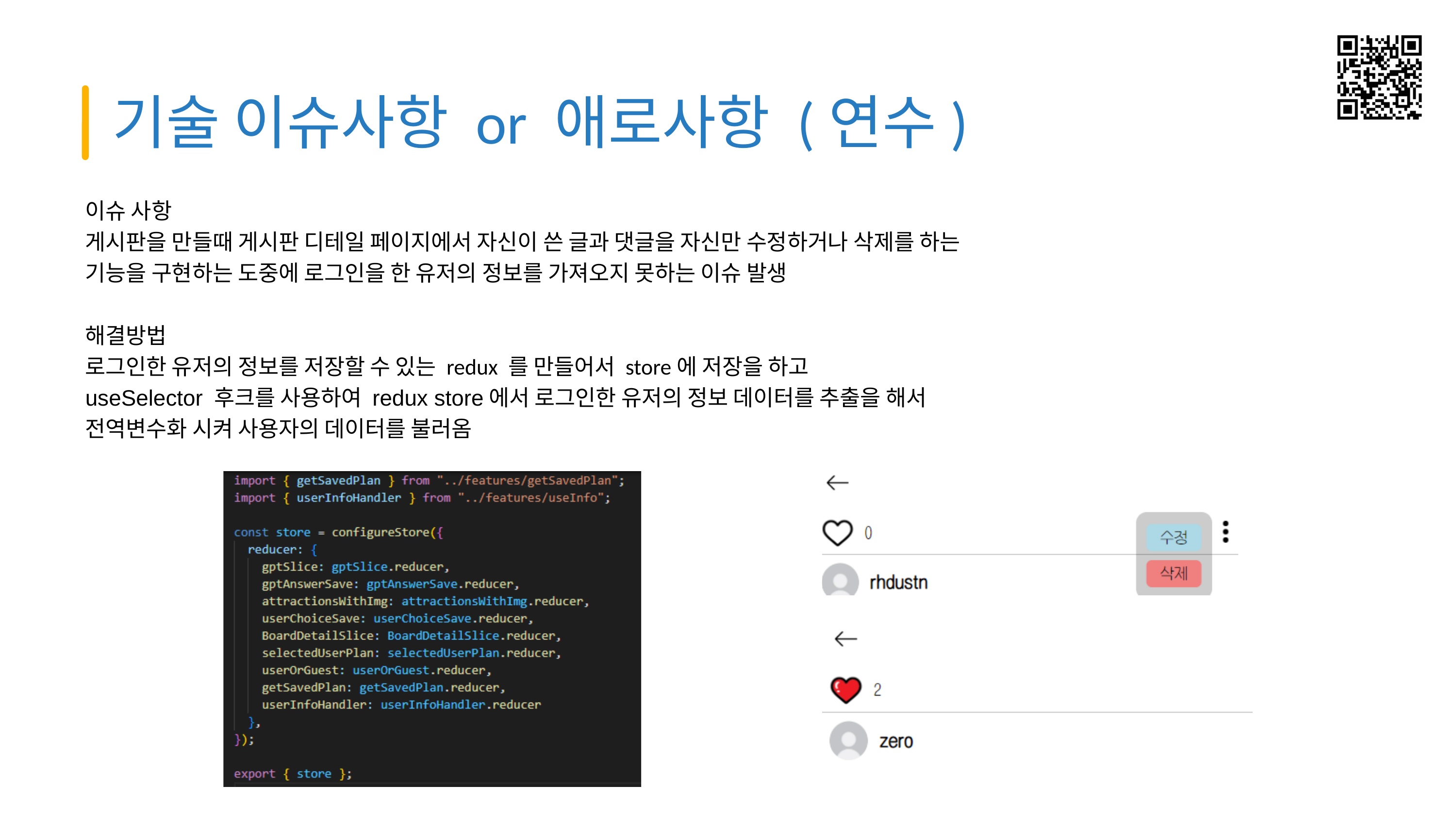

기술 이슈사항 or 애로사항 (연수)
이슈 사항
게시판을 만들때 게시판 디테일 페이지에서 자신이 쓴 글과 댓글을 자신만 수정하거나 삭제를 하는
기능을 구현하는 도중에 로그인을 한 유저의 정보를 가져오지 못하는 이슈 발생

해결방법
로그인한 유저의 정보를 저장할 수 있는 redux 를 만들어서 store에 저장을 하고
useSelector 후크를 사용하여 redux store에서 로그인한 유저의 정보 데이터를 추출을 해서
전역변수화 시켜 사용자의 데이터를 불러옴